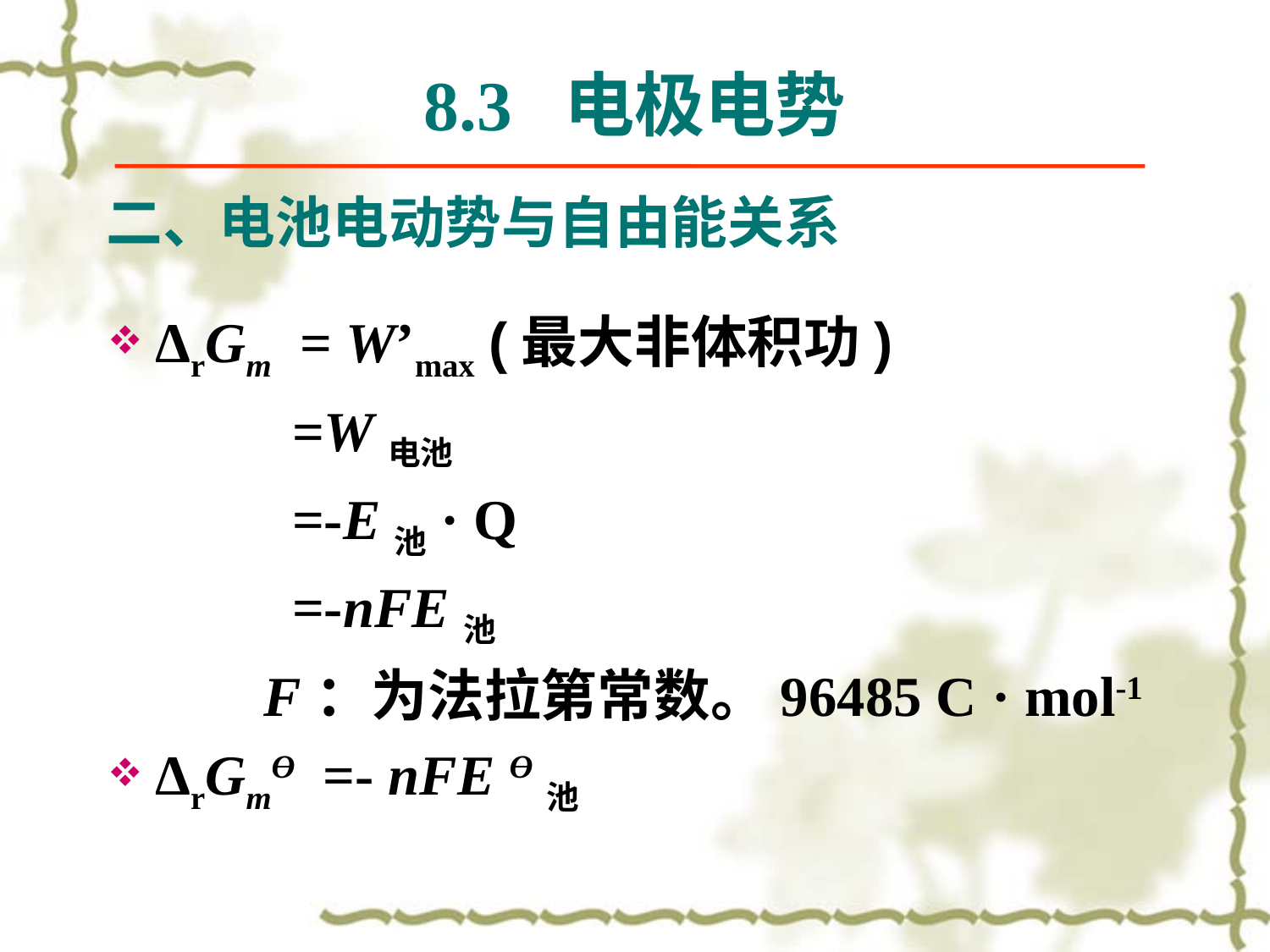

8.3  电极电势

二、电池电动势与自由能关系
ΔrGm  = W’max (最大非体积功)
             =W电池
             =-E池· Q
             =-nFE池
           F：为法拉第常数。96485 C · mol-1
ΔrGmӨ  =- nFE Ө池